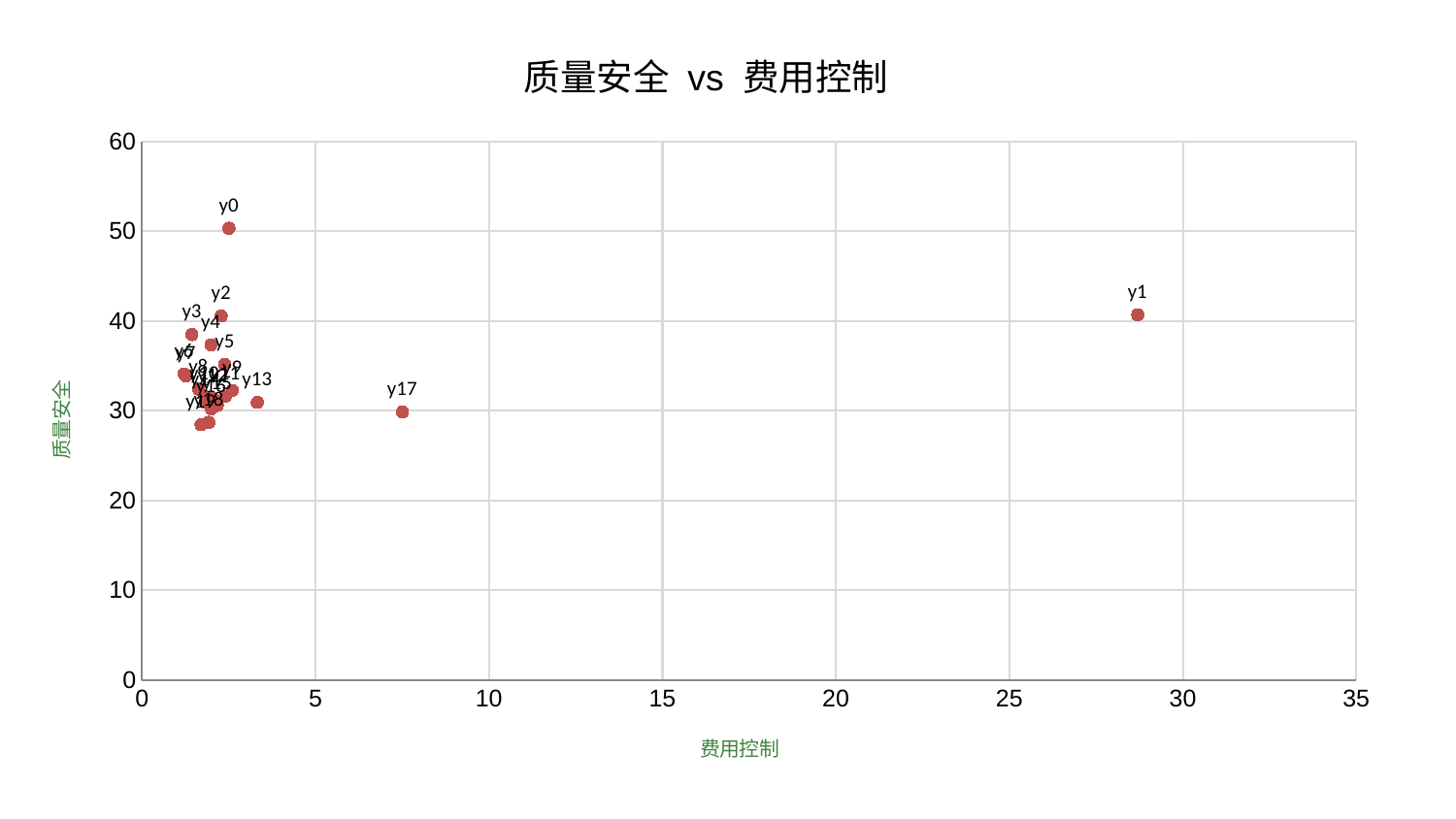

### Chart: 质量安全 vs 费用控制

| Category | 质量安全 |
|---|---|
209